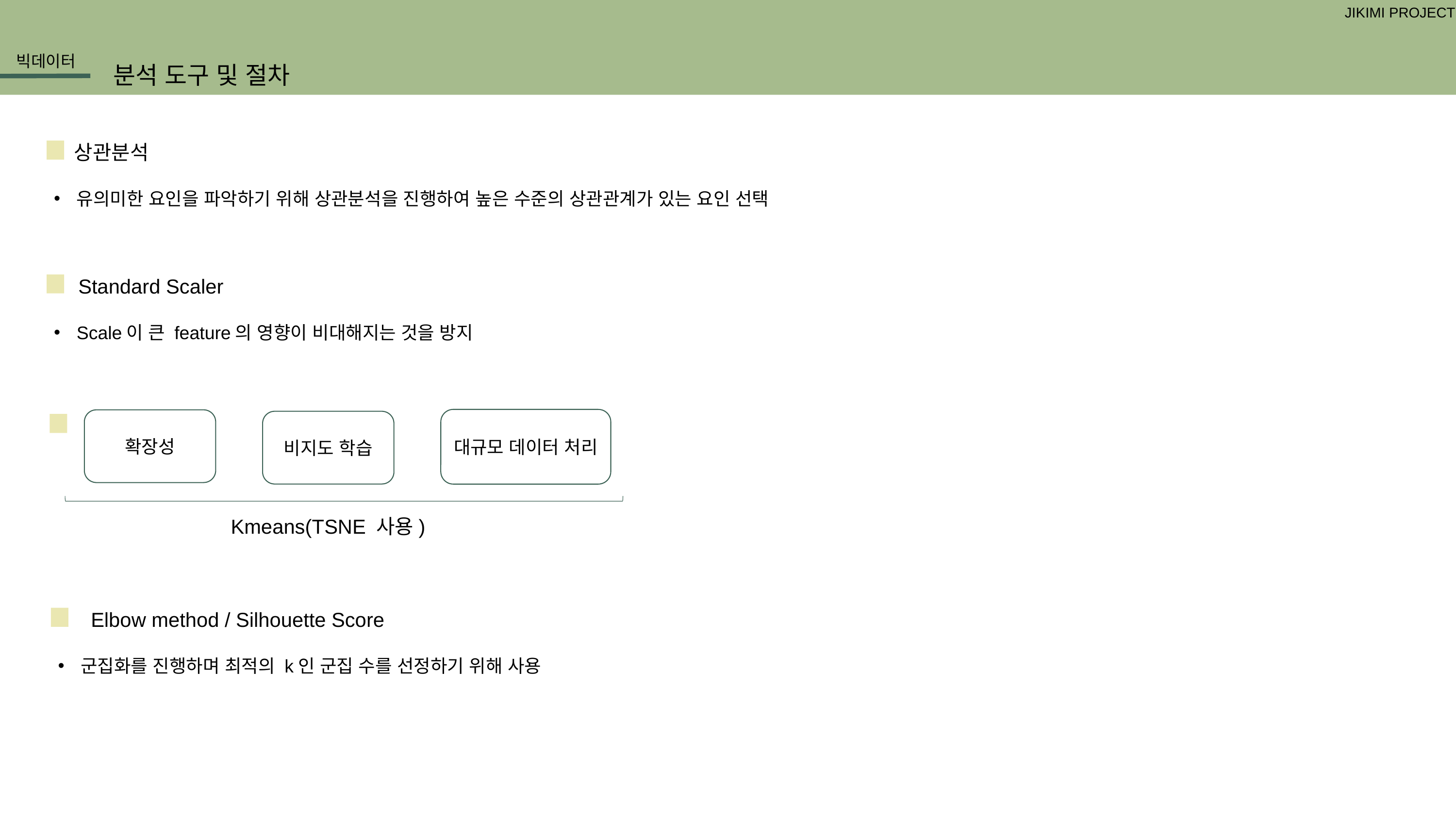

JIKIMI PROJECT
빅데이터
분석 도구 및 절차
상관분석

유의미한 요인을 파악하기 위해 상관분석을 진행하여 높은 수준의 상관관계가 있는 요인 선택

Standard Scaler

Scale이 큰 feature의 영향이 비대해지는 것을 방지
대규모 데이터 처리
확장성
비지도 학습

Kmeans(TSNE 사용)
Elbow method / Silhouette Score

군집화를 진행하며 최적의 k인 군집 수를 선정하기 위해 사용